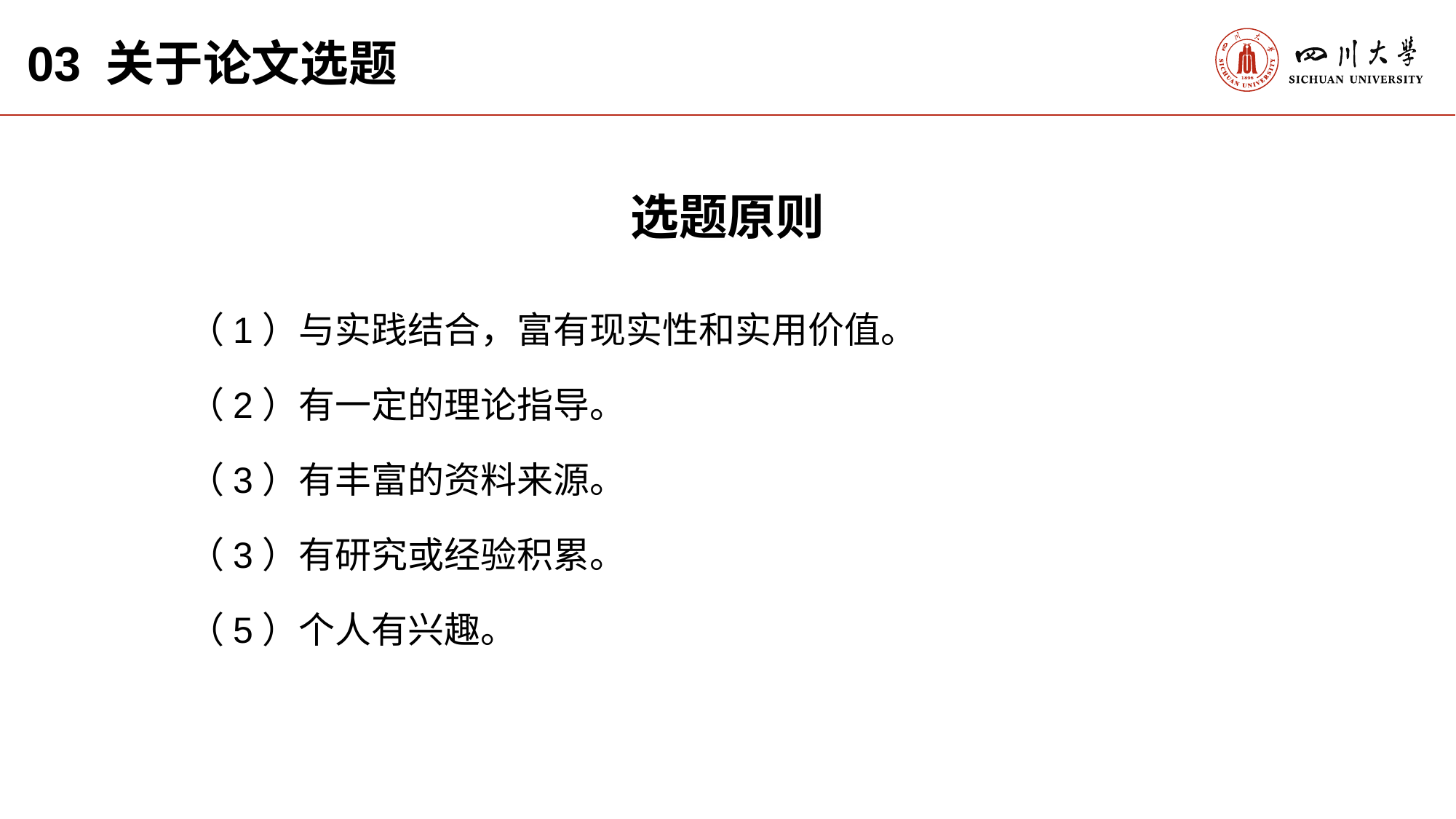

03 关于论文选题
选题原则
（1）与实践结合，富有现实性和实用价值。
（2）有一定的理论指导。
（3）有丰富的资料来源。
（3）有研究或经验积累。
（5）个人有兴趣。